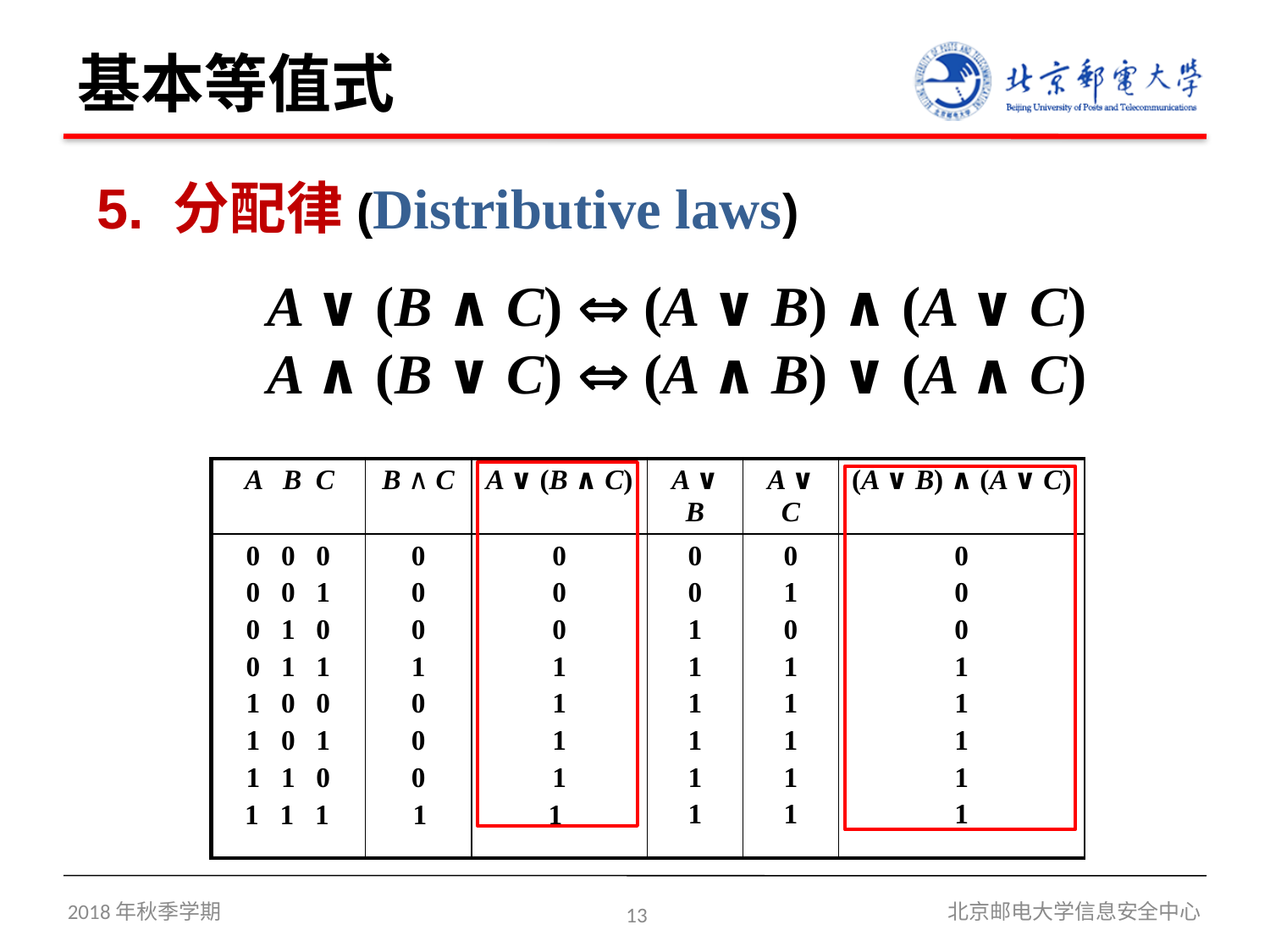

# 基本等值式
5. 分配律(Distributive laws)
  	   A ∨ (B ∧ C) ⇔ (A ∨ B) ∧ (A ∨ C)
  	   A ∧ (B ∨ C) ⇔ (A ∧ B) ∨ (A ∧ C)

| A B C | B ∧ C | A ∨ (B ∧ C) | A ∨ B | A ∨ C | (A ∨ B) ∧ (A ∨ C) |
| --- | --- | --- | --- | --- | --- |
| 0 0 0 0 0 1 0 1 0 0 1 1 1 0 0 1 0 1 1 1 0 1 1 1 | 0 0 0 1 0 0 0 1 | 0 0 0 1 1 1 1 1 | 0 0 1 1 1 1 1 1 | 0 1 0 1 1 1 1 1 | 0 0 0 1 1 1 1 1 |

2018年秋季学期
13